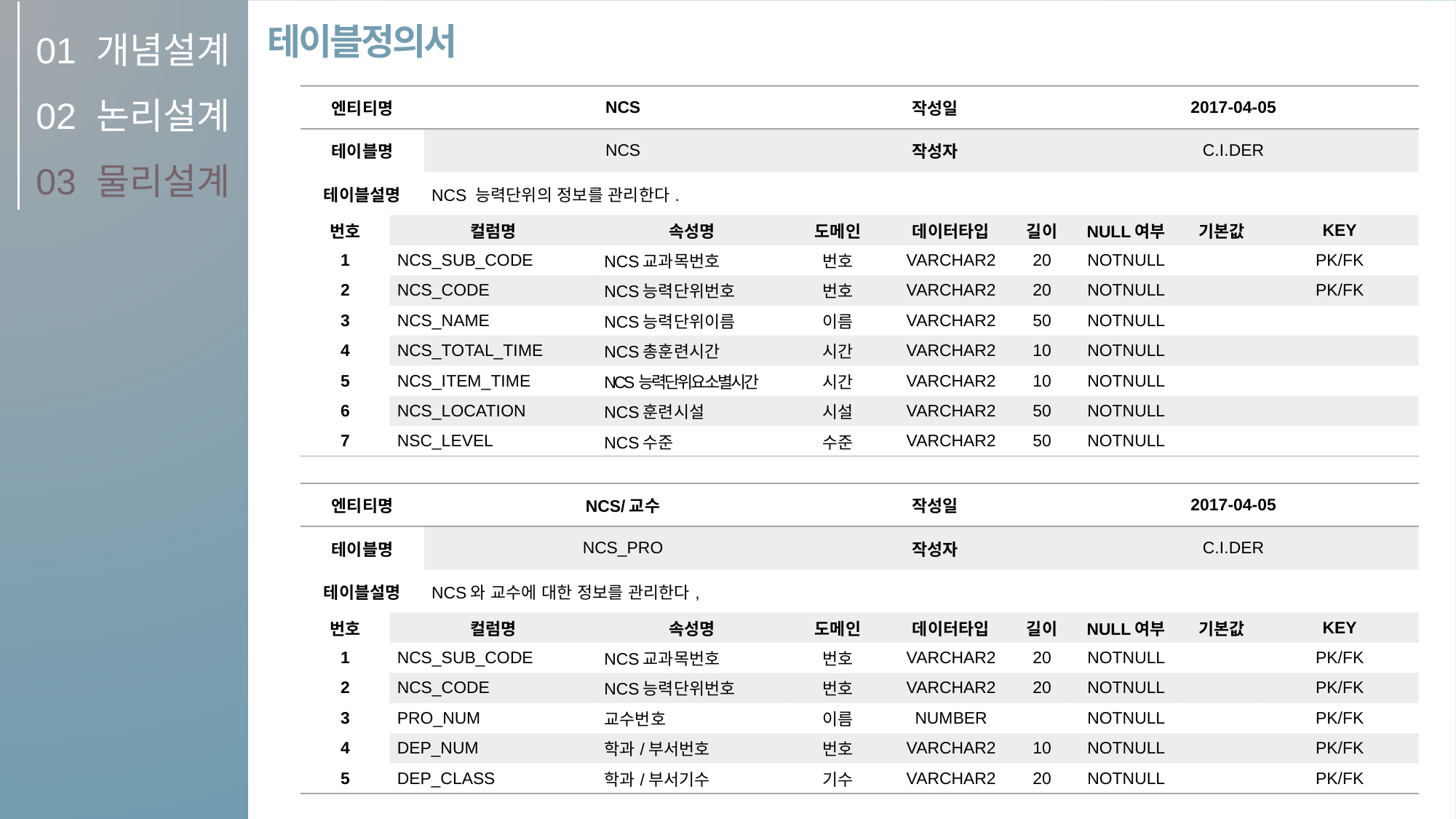

01
02
03
개념설계
논리설계
물리설계

테이블정의서
| 엔티티명 |  | NCS |  |  | 작성일 |  |  | 2017-04-05 |  |  |  |
| --- | --- | --- | --- | --- | --- | --- | --- | --- | --- | --- | --- |
| 테이블명 |  | NCS |  |  | 작성자 |  |  | C.I.DER |  |  |  |
| 테이블설명 |  | NCS 능력단위의 정보를 관리한다. |  |  |  |  |  |  |  |  |  |
| 번호 | 컬럼명 |  | 속성명 | 도메인 |  | 데이터타입 | 길이 |  | NULL여부 | 기본값 | KEY |
| 1 | NCS\_SUB\_CODE |  | NCS교과목번호 | 번호 |  | VARCHAR2 | 20 |  | NOTNULL |  | PK/FK |
| 2 | NCS\_CODE |  | NCS능력단위번호 | 번호 |  | VARCHAR2 | 20 |  | NOTNULL |  | PK/FK |
| 3 | NCS\_NAME |  | NCS능력단위이름 | 이름 |  | VARCHAR2 | 50 |  | NOTNULL |  |  |
| 4 | NCS\_TOTAL\_TIME |  | NCS총훈련시간 | 시간 |  | VARCHAR2 | 10 |  | NOTNULL |  |  |
| 5 | NCS\_ITEM\_TIME |  | NCS능력단위요소별시간 | 시간 |  | VARCHAR2 | 10 |  | NOTNULL |  |  |
| 6 | NCS\_LOCATION |  | NCS훈련시설 | 시설 |  | VARCHAR2 | 50 |  | NOTNULL |  |  |
| 7 | NSC\_LEVEL |  | NCS수준 | 수준 |  | VARCHAR2 | 50 |  | NOTNULL |  |  |
| 엔티티명 |  | NCS/교수 |  |  | 작성일 |  |  | 2017-04-05 |  |  |  |
| --- | --- | --- | --- | --- | --- | --- | --- | --- | --- | --- | --- |
| 테이블명 |  | NCS\_PRO |  |  | 작성자 |  |  | C.I.DER |  |  |  |
| 테이블설명 |  | NCS와 교수에 대한 정보를 관리한다, |  |  |  |  |  |  |  |  |  |
| 번호 | 컬럼명 |  | 속성명 | 도메인 |  | 데이터타입 | 길이 |  | NULL여부 | 기본값 | KEY |
| 1 | NCS\_SUB\_CODE |  | NCS교과목번호 | 번호 |  | VARCHAR2 | 20 |  | NOTNULL |  | PK/FK |
| 2 | NCS\_CODE |  | NCS능력단위번호 | 번호 |  | VARCHAR2 | 20 |  | NOTNULL |  | PK/FK |
| 3 | PRO\_NUM |  | 교수번호 | 이름 |  | NUMBER |  |  | NOTNULL |  | PK/FK |
| 4 | DEP\_NUM |  | 학과/부서번호 | 번호 |  | VARCHAR2 | 10 |  | NOTNULL |  | PK/FK |
| 5 | DEP\_CLASS |  | 학과/부서기수 | 기수 |  | VARCHAR2 | 20 |  | NOTNULL |  | PK/FK |